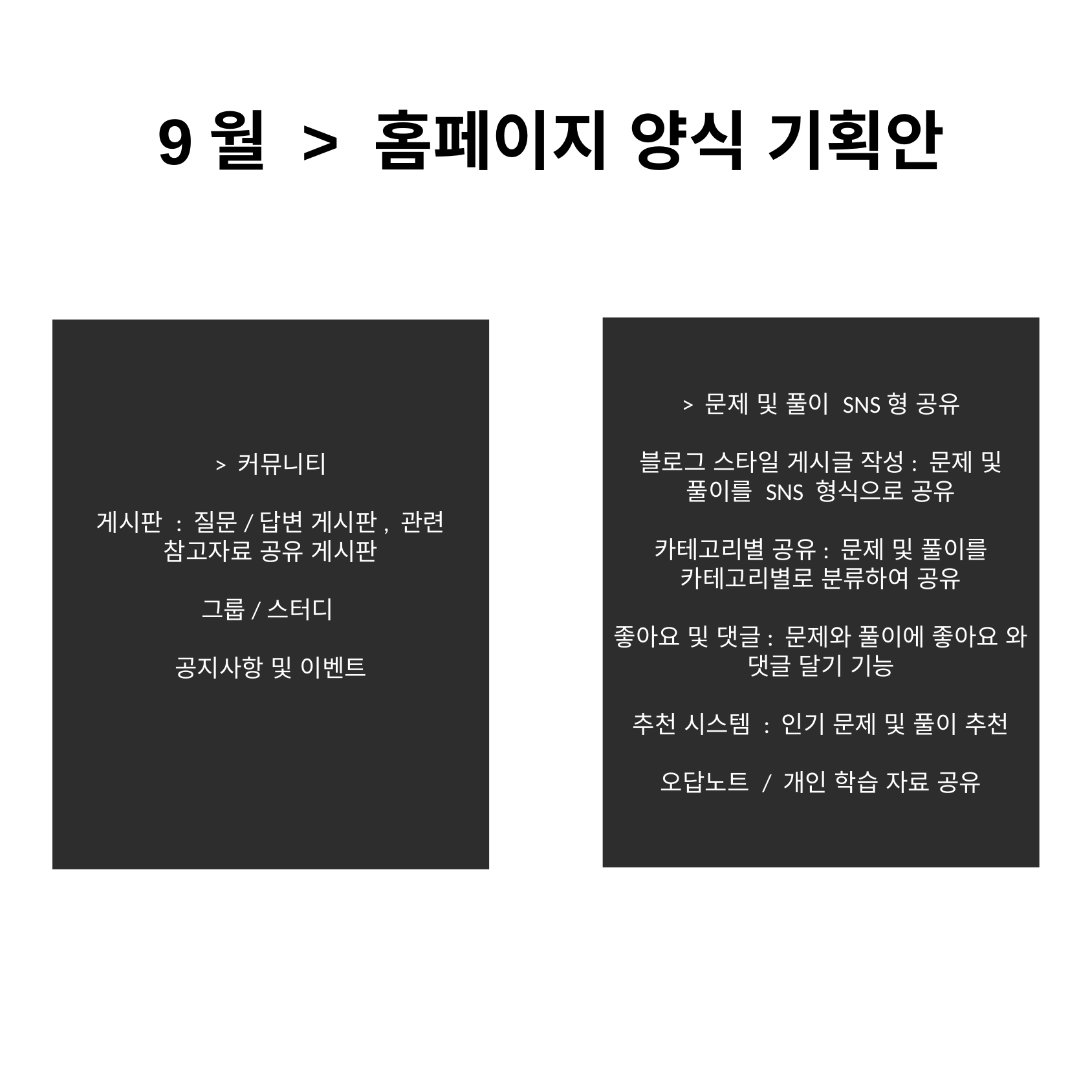

9월 > 홈페이지 양식 기획안
> 문제 및 풀이 SNS형 공유

블로그 스타일 게시글 작성: 문제 및 풀이를 SNS 형식으로 공유

카테고리별 공유: 문제 및 풀이를 카테고리별로 분류하여 공유

좋아요 및 댓글: 문제와 풀이에 좋아요 와 댓글 달기 기능

추천 시스템 : 인기 문제 및 풀이 추천

오답노트 / 개인 학습 자료 공유
> 커뮤니티

게시판 : 질문/답변 게시판, 관련 참고자료 공유 게시판

그룹/스터디

공지사항 및 이벤트